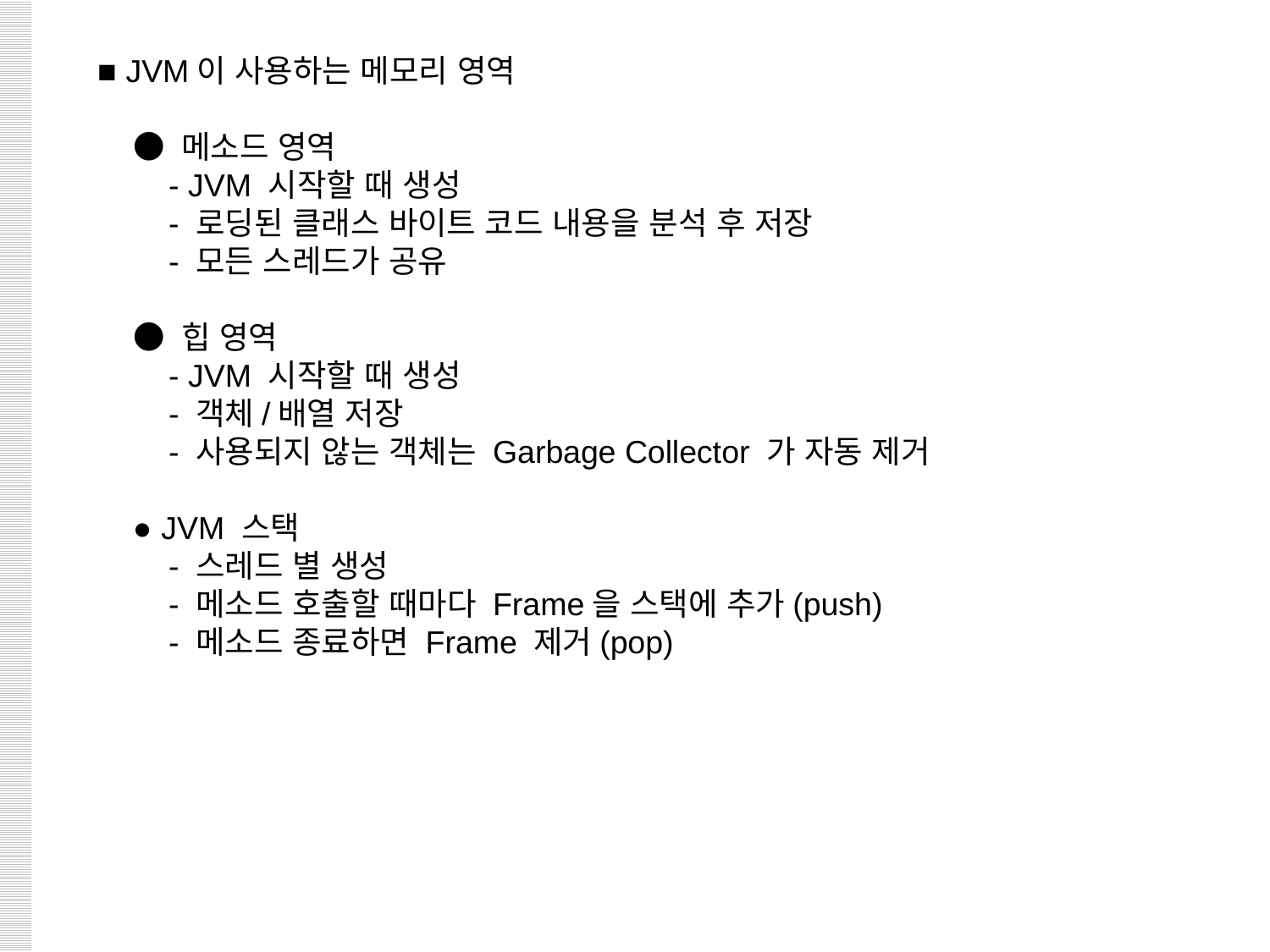

■ JVM이 사용하는 메모리 영역

    ● 메소드 영역
        - JVM 시작할 때 생성
        - 로딩된 클래스 바이트 코드 내용을 분석 후 저장
        - 모든 스레드가 공유

    ● 힙 영역
        - JVM 시작할 때 생성
        - 객체/배열 저장
        - 사용되지 않는 객체는 Garbage Collector 가 자동 제거

    ● JVM 스택
        - 스레드 별 생성
        - 메소드 호출할 때마다 Frame을 스택에 추가(push)
        - 메소드 종료하면 Frame 제거(pop)